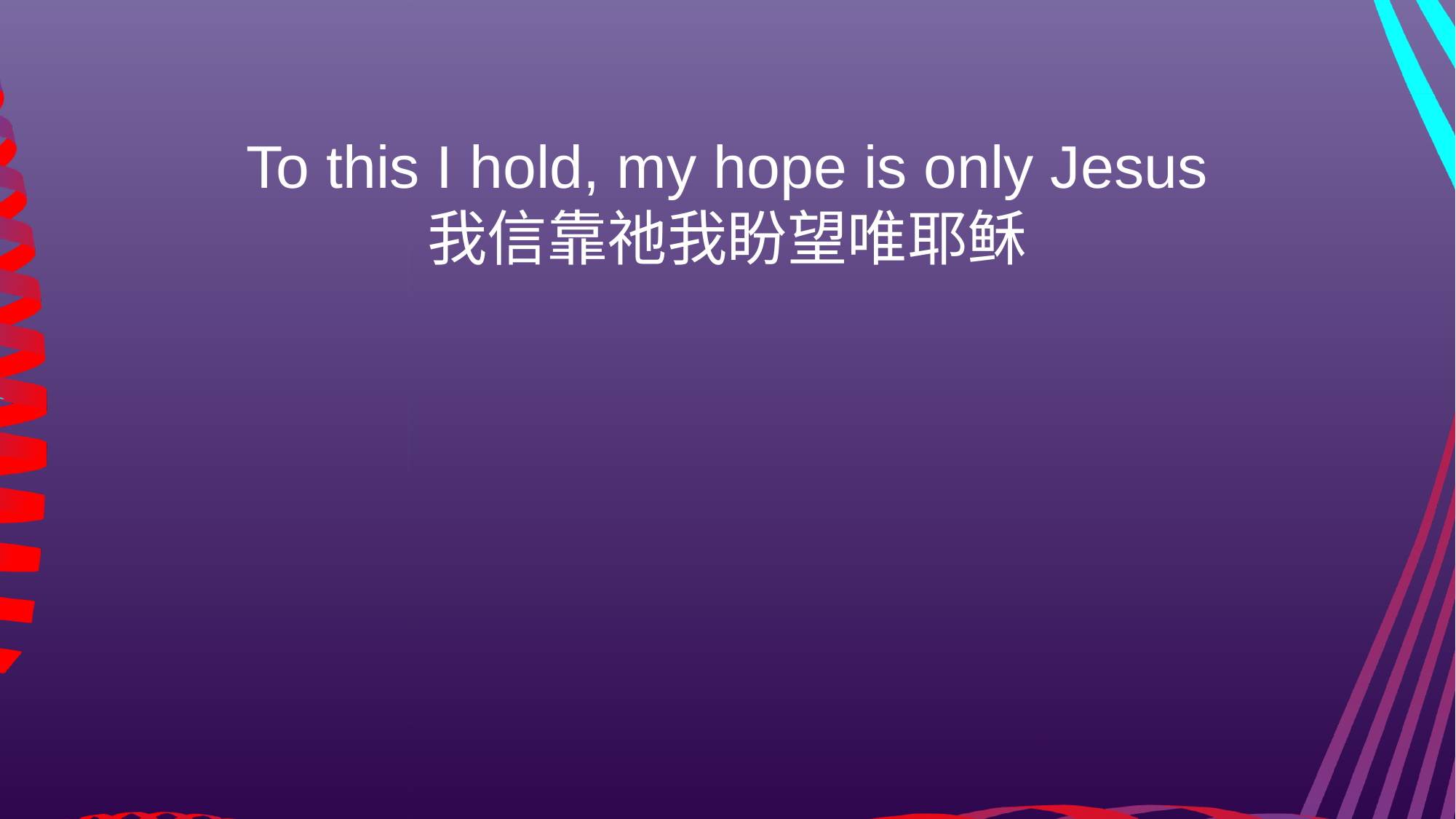

To this I hold, my hope is only Jesus
我信靠祂我盼望唯耶稣